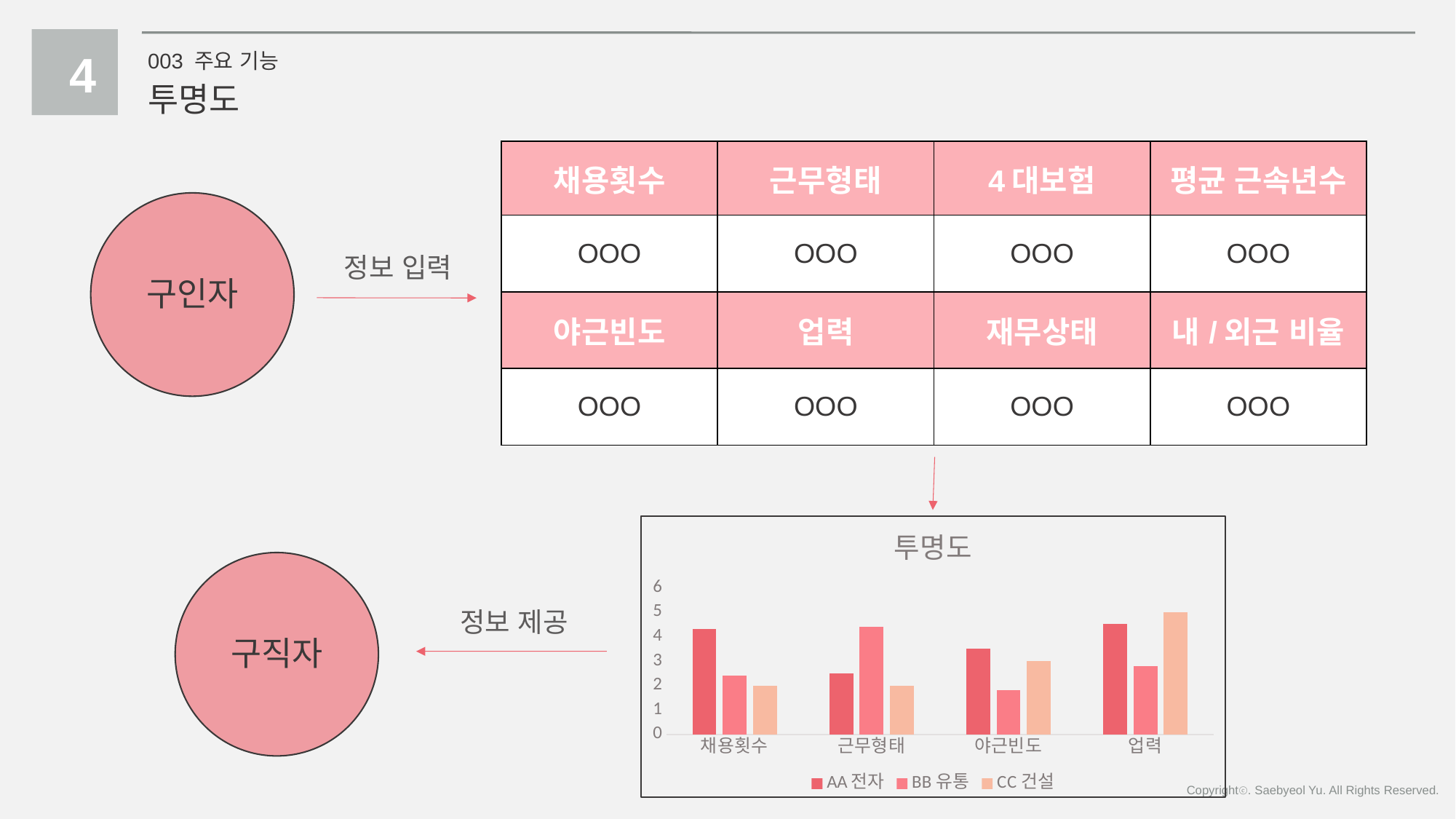

4
003 주요 기능
투명도
| 채용횟수 | 근무형태 | 4대보험 | 평균 근속년수 |
| --- | --- | --- | --- |
| OOO | OOO | OOO | OOO |
| 야근빈도 | 업력 | 재무상태 | 내/외근 비율 |
| OOO | OOO | OOO | OOO |

구인자
정보 입력

### Chart: 투명도

| Category | AA전자 | BB유통 | CC건설 |
|---|---|---|---|
| 채용횟수 | 4.3 | 2.4 | 2.0 |
| 근무형태 | 2.5 | 4.4 | 2.0 |
| 야근빈도 | 3.5 | 1.8 | 3.0 |
| 업력 | 4.5 | 2.8 | 5.0 |
구직자
정보 제공